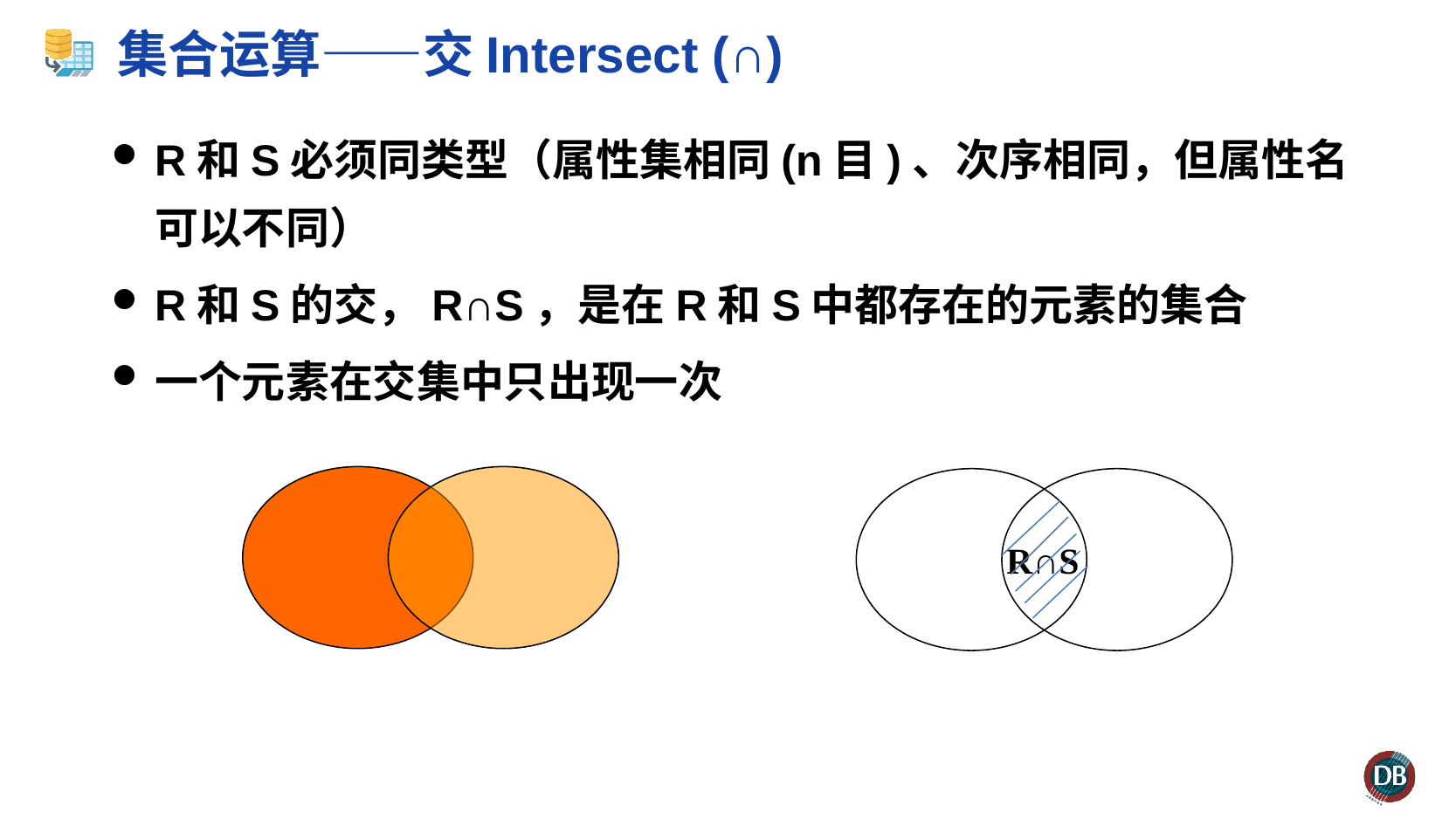

# 集合运算——交Intersect (∩)
R和S必须同类型（属性集相同(n目)、次序相同，但属性名可以不同）
R和S的交，R∩S，是在R和S中都存在的元素的集合
一个元素在交集中只出现一次

R∩S